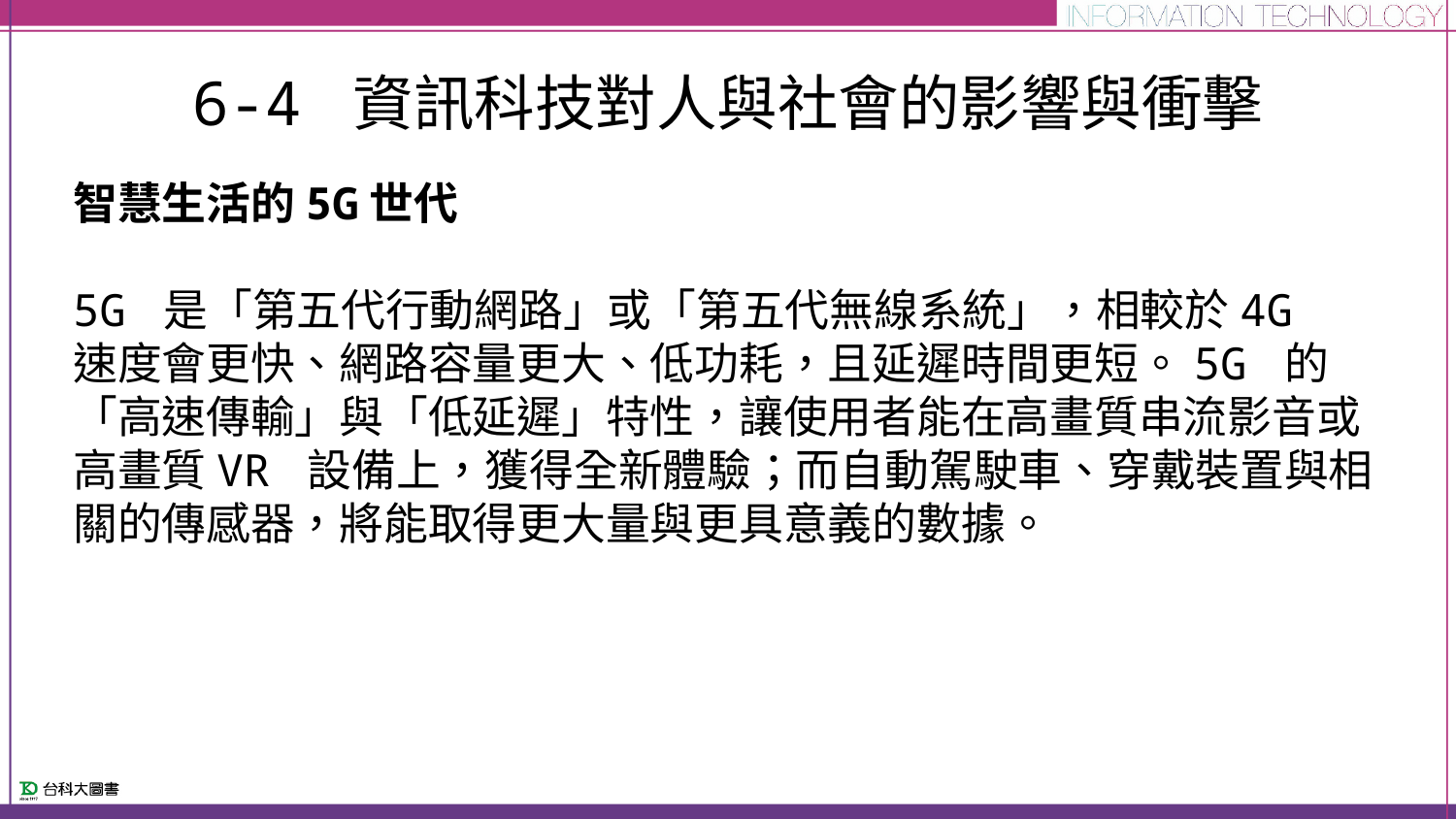

# 6-4 資訊科技對人與社會的影響與衝擊
智慧生活的5G世代

5G 是「第五代行動網路」或「第五代無線系統」，相較於4G 速度會更快、網路容量更大、低功耗，且延遲時間更短。5G 的「高速傳輸」與「低延遲」特性，讓使用者能在高畫質串流影音或高畫質VR 設備上，獲得全新體驗；而自動駕駛車、穿戴裝置與相關的傳感器，將能取得更大量與更具意義的數據。